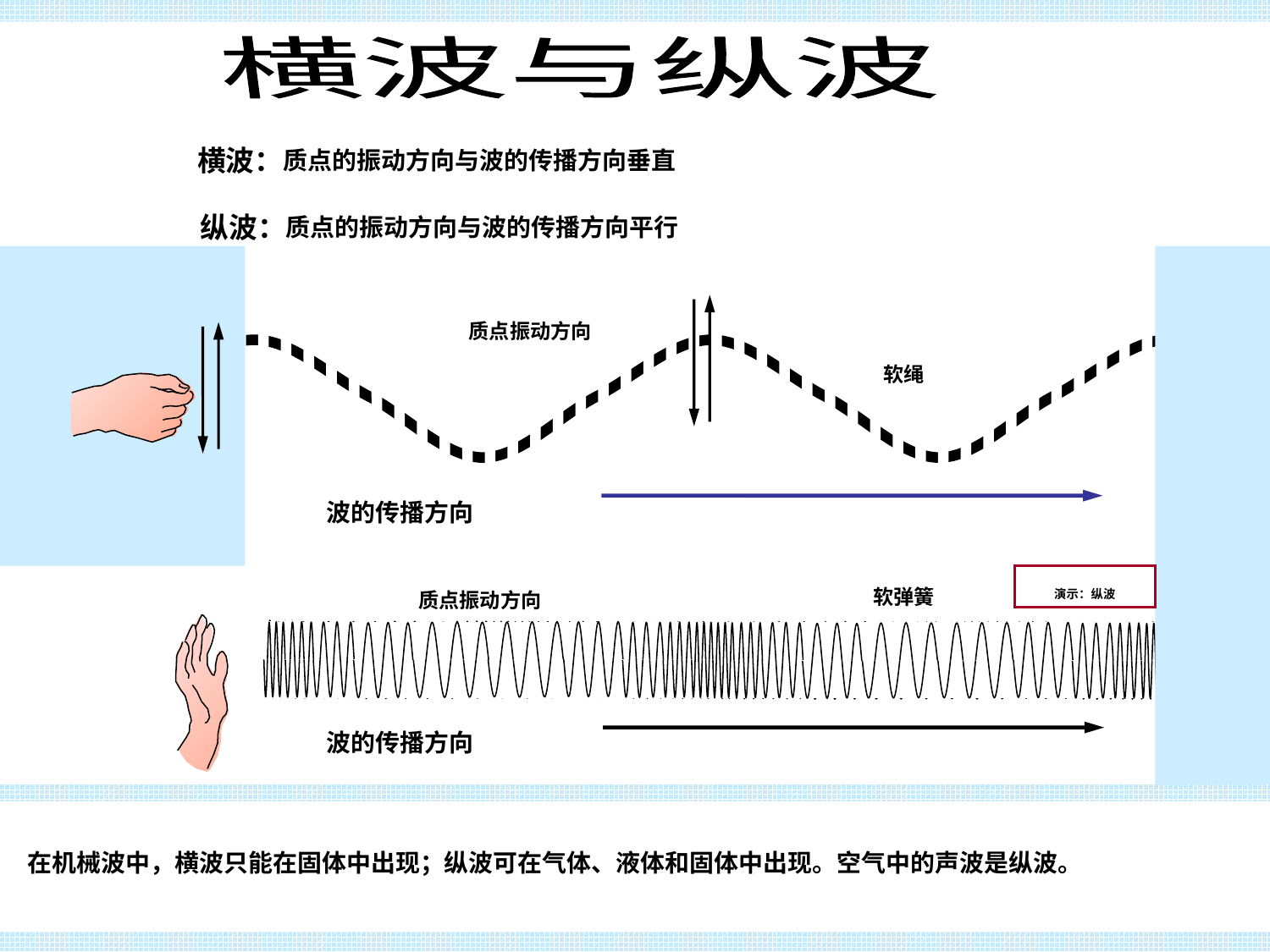

横波与纵波
横波：质点的振动方向与波的传播方向垂直
纵波：质点的振动方向与波的传播方向平行

质点振动方向

波的传播方向

软绳

软弹簧

质点振动方向
波的传播方向

演示：纵波

在机械波中，横波只能在固体中出现；纵波可在气体、液体和固体中出现。空气中的声波是纵波。